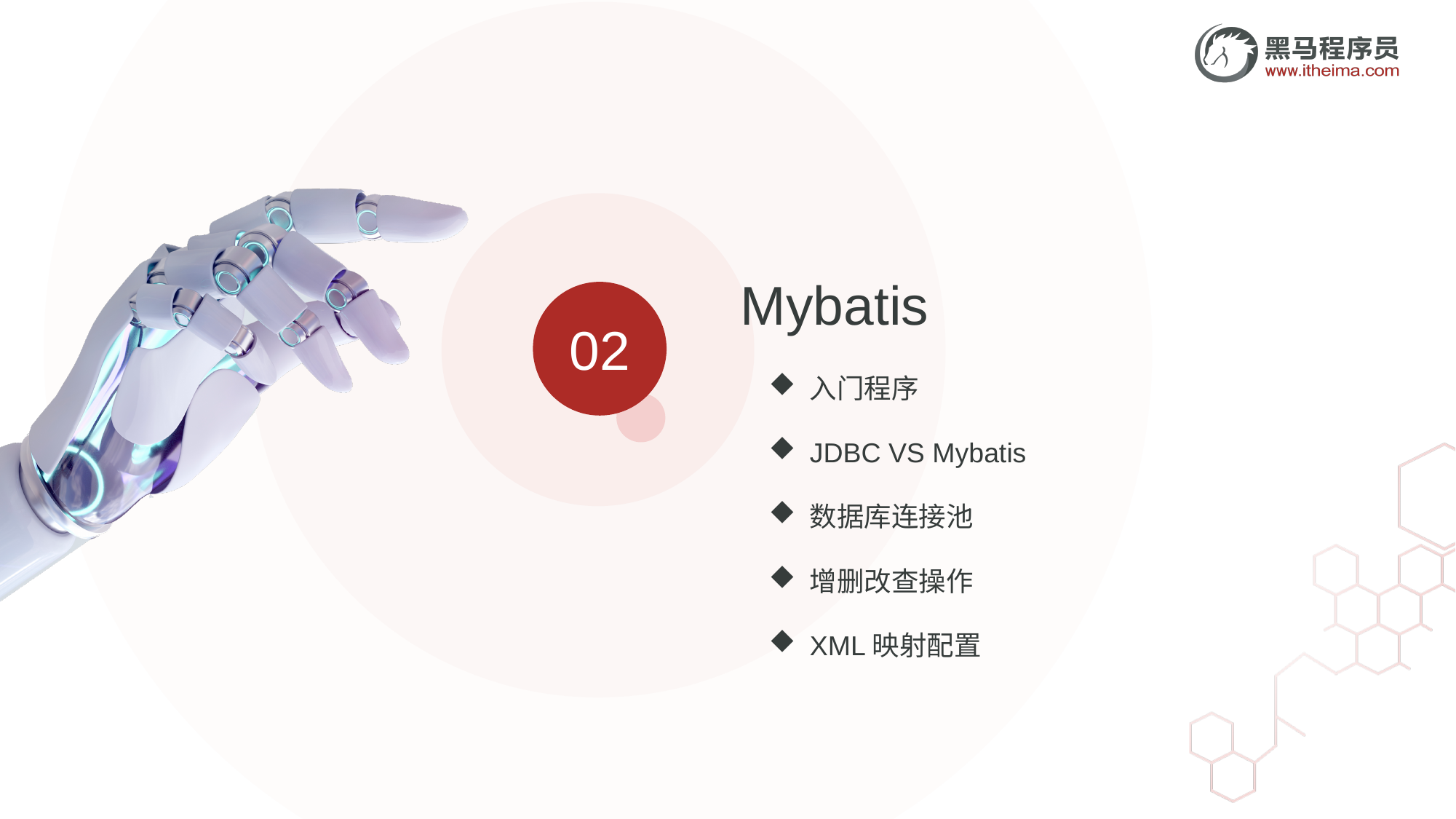

Mybatis
02
入门程序
JDBC VS Mybatis
数据库连接池
增删改查操作
XML映射配置